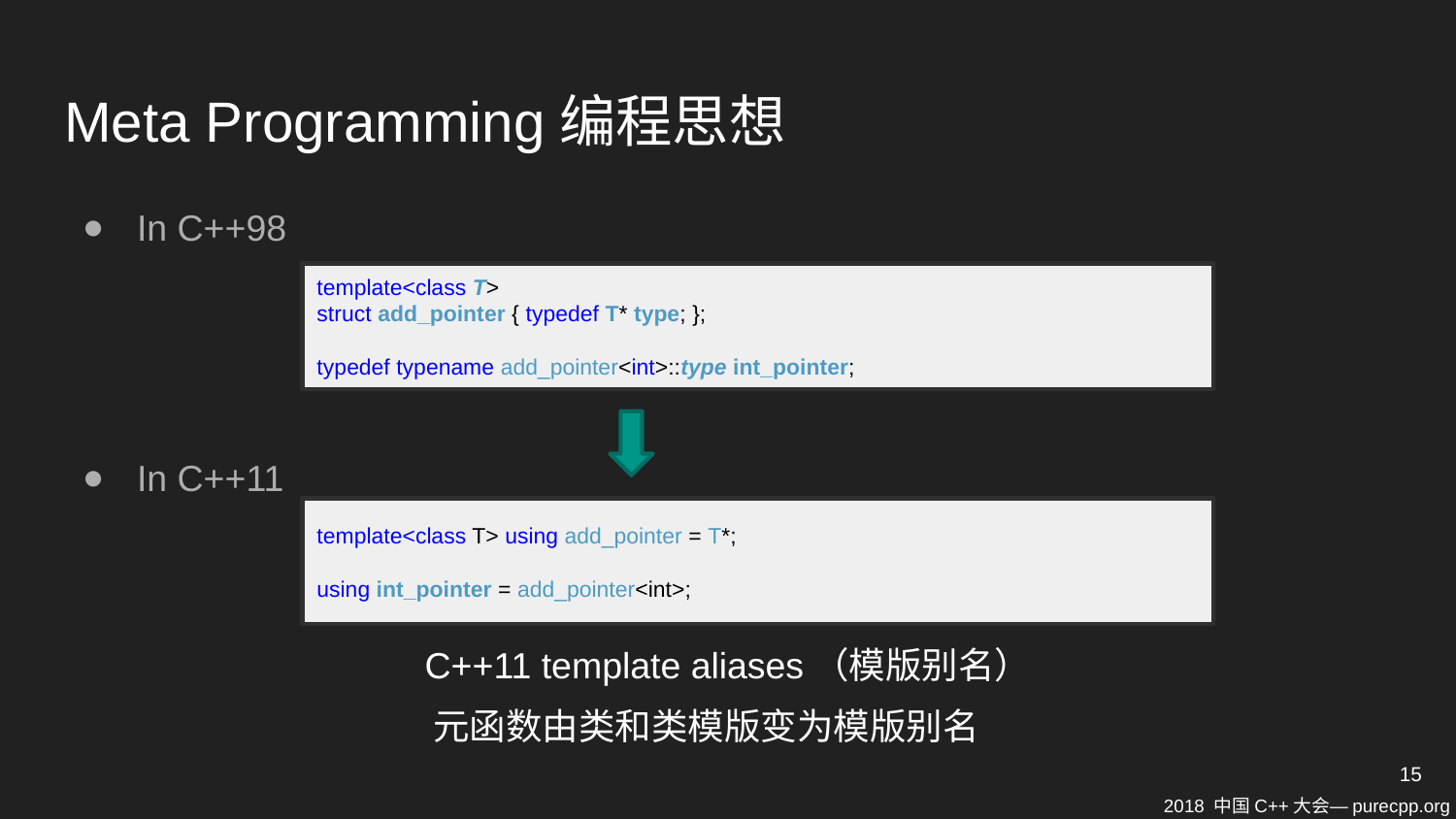

# Meta Programming编程思想
In C++98

In C++11
template<class T>
struct add_pointer { typedef T* type; };

typedef typename add_pointer<int>::type int_pointer;

template<class T> using add_pointer = T*;

using int_pointer = add_pointer<int>;
C++11 template aliases（模版别名）
元函数由类和类模版变为模版别名
15